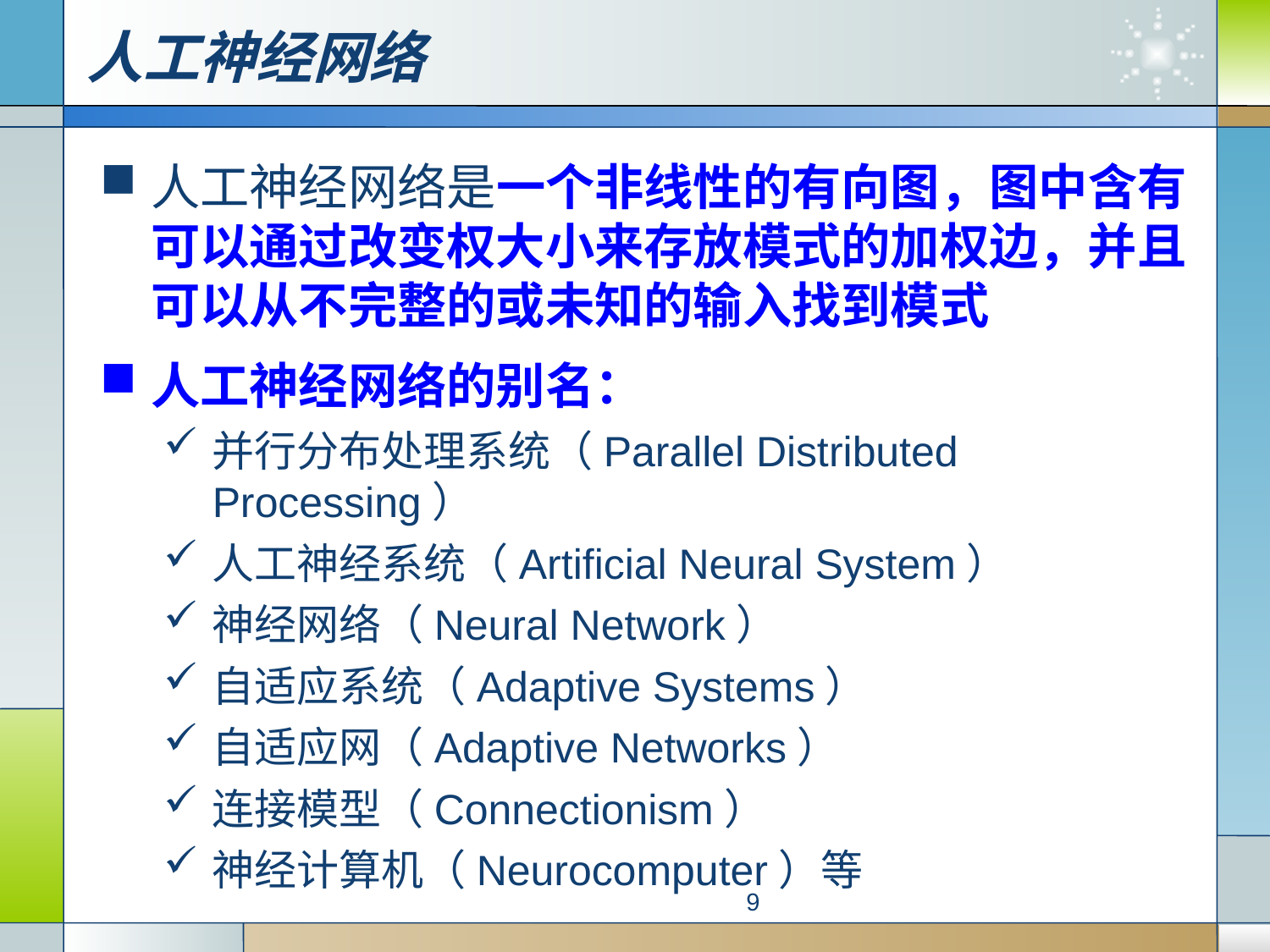

# 人工神经网络
人工神经网络是一个非线性的有向图，图中含有可以通过改变权大小来存放模式的加权边，并且可以从不完整的或未知的输入找到模式
人工神经网络的别名：
并行分布处理系统（Parallel Distributed Processing）
人工神经系统（Artificial Neural System）
神经网络（Neural Network）
自适应系统（Adaptive Systems）
自适应网（Adaptive Networks）
连接模型（Connectionism）
神经计算机（Neurocomputer）等
9